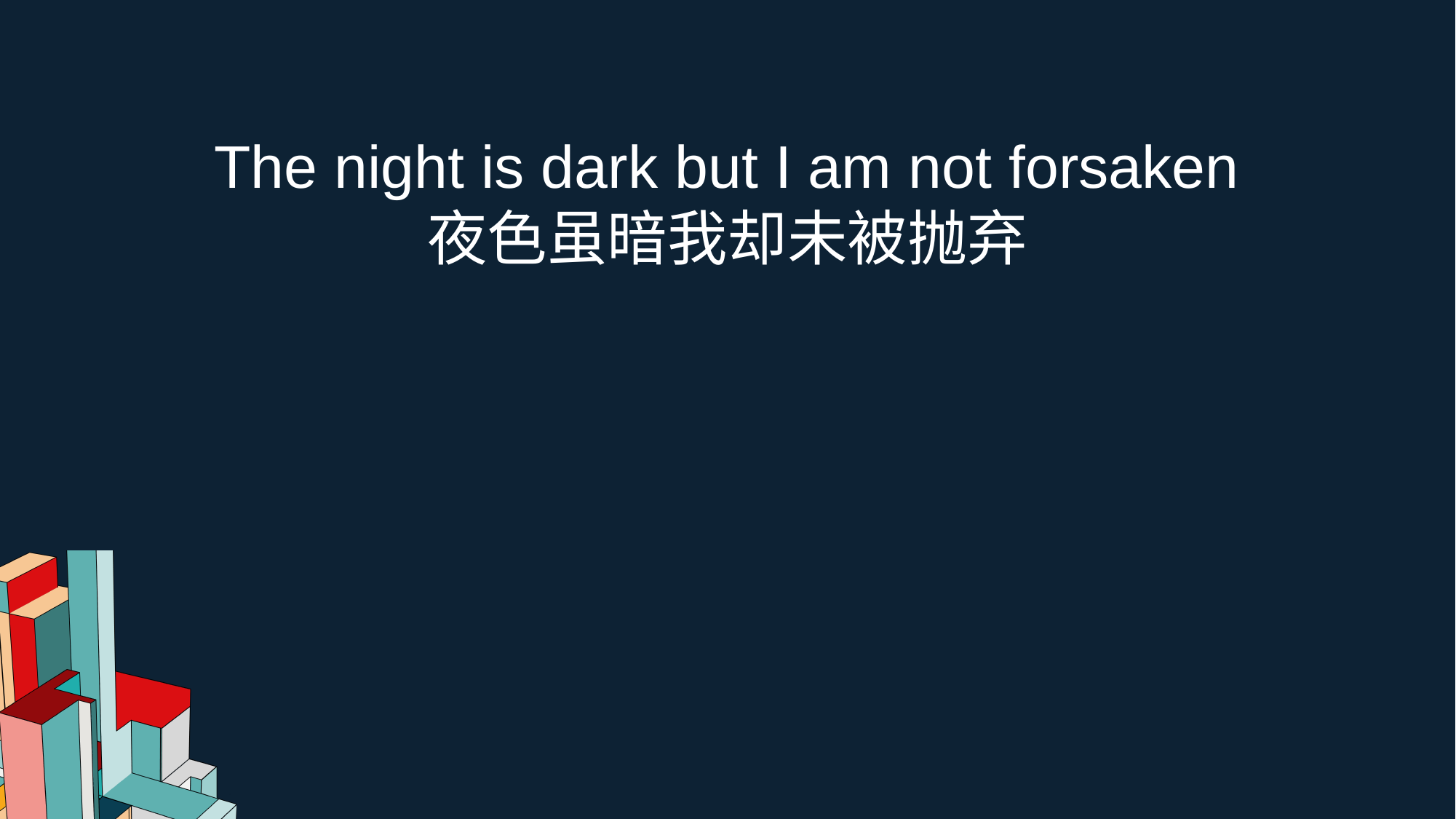

The night is dark but I am not forsaken
夜色虽暗我却未被抛弃